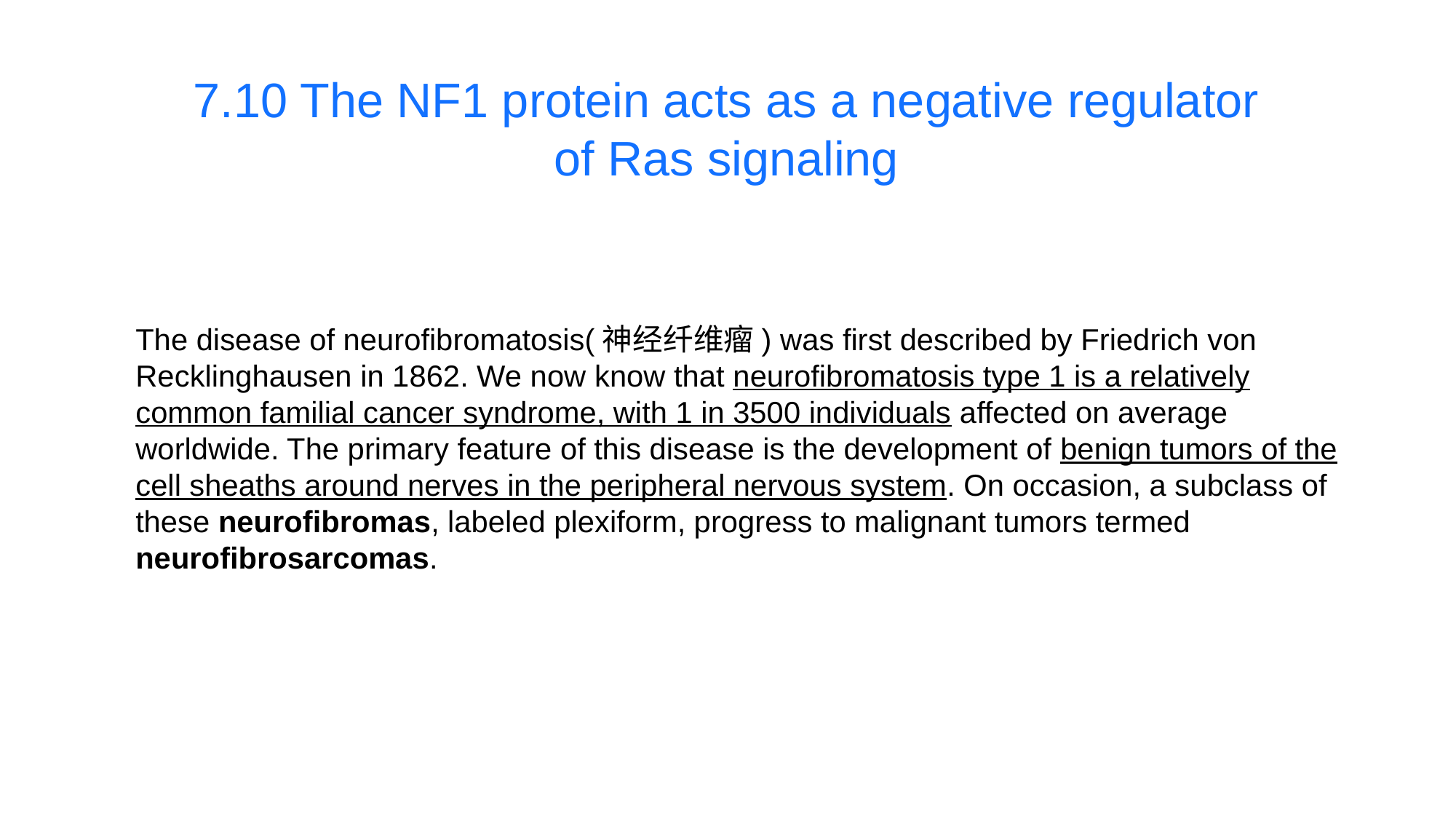

7.10 The NF1 protein acts as a negative regulator of Ras signaling
The disease of neurofibromatosis(神经纤维瘤) was first described by Friedrich von Recklinghausen in 1862. We now know that neurofibromatosis type 1 is a relatively common familial cancer syndrome, with 1 in 3500 individuals affected on average worldwide. The primary feature of this disease is the development of benign tumors of the cell sheaths around nerves in the peripheral nervous system. On occasion, a subclass of these neurofibromas, labeled plexiform, progress to malignant tumors termed neurofibrosarcomas.